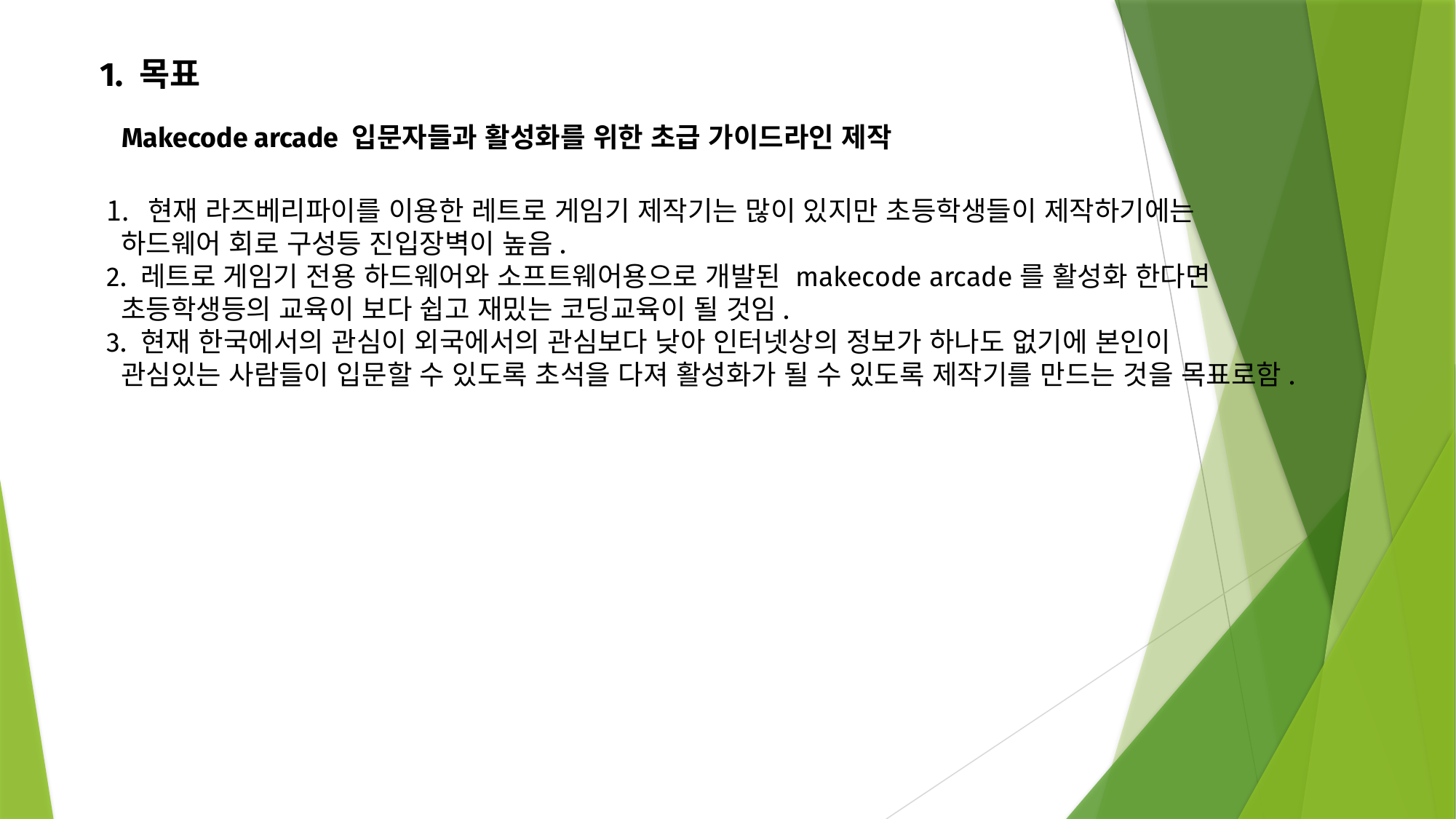

1. 목표
Makecode arcade 입문자들과 활성화를 위한 초급 가이드라인 제작
현재 라즈베리파이를 이용한 레트로 게임기 제작기는 많이 있지만 초등학생들이 제작하기에는
 하드웨어 회로 구성등 진입장벽이 높음.
2. 레트로 게임기 전용 하드웨어와 소프트웨어용으로 개발된 makecode arcade를 활성화 한다면
 초등학생등의 교육이 보다 쉽고 재밌는 코딩교육이 될 것임.
3. 현재 한국에서의 관심이 외국에서의 관심보다 낮아 인터넷상의 정보가 하나도 없기에 본인이
 관심있는 사람들이 입문할 수 있도록 초석을 다져 활성화가 될 수 있도록 제작기를 만드는 것을 목표로함.